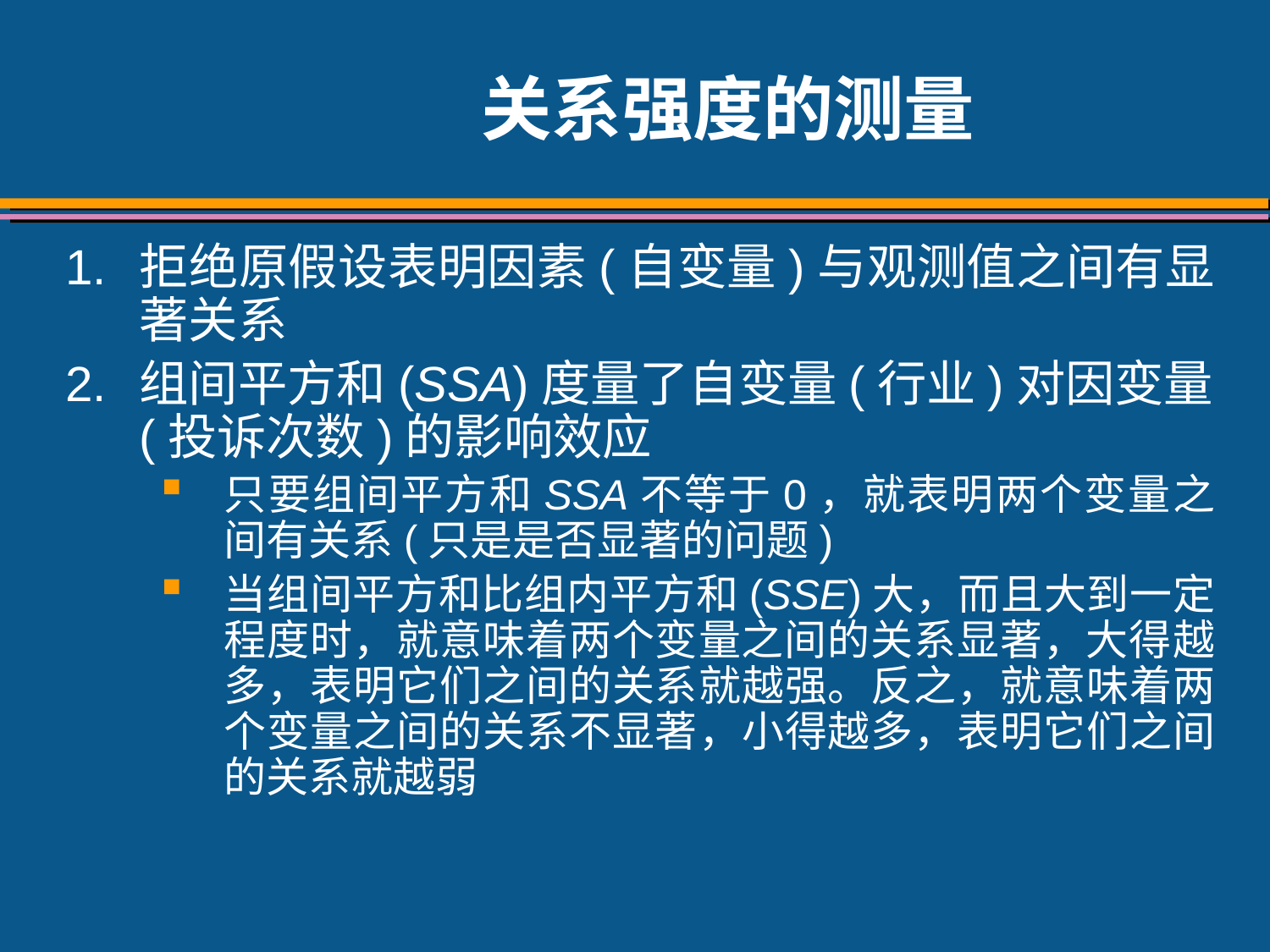

# 关系强度的测量
拒绝原假设表明因素(自变量)与观测值之间有显著关系
组间平方和(SSA)度量了自变量(行业)对因变量(投诉次数)的影响效应
只要组间平方和SSA不等于0，就表明两个变量之间有关系(只是是否显著的问题)
当组间平方和比组内平方和(SSE)大，而且大到一定程度时，就意味着两个变量之间的关系显著，大得越多，表明它们之间的关系就越强。反之，就意味着两个变量之间的关系不显著，小得越多，表明它们之间的关系就越弱